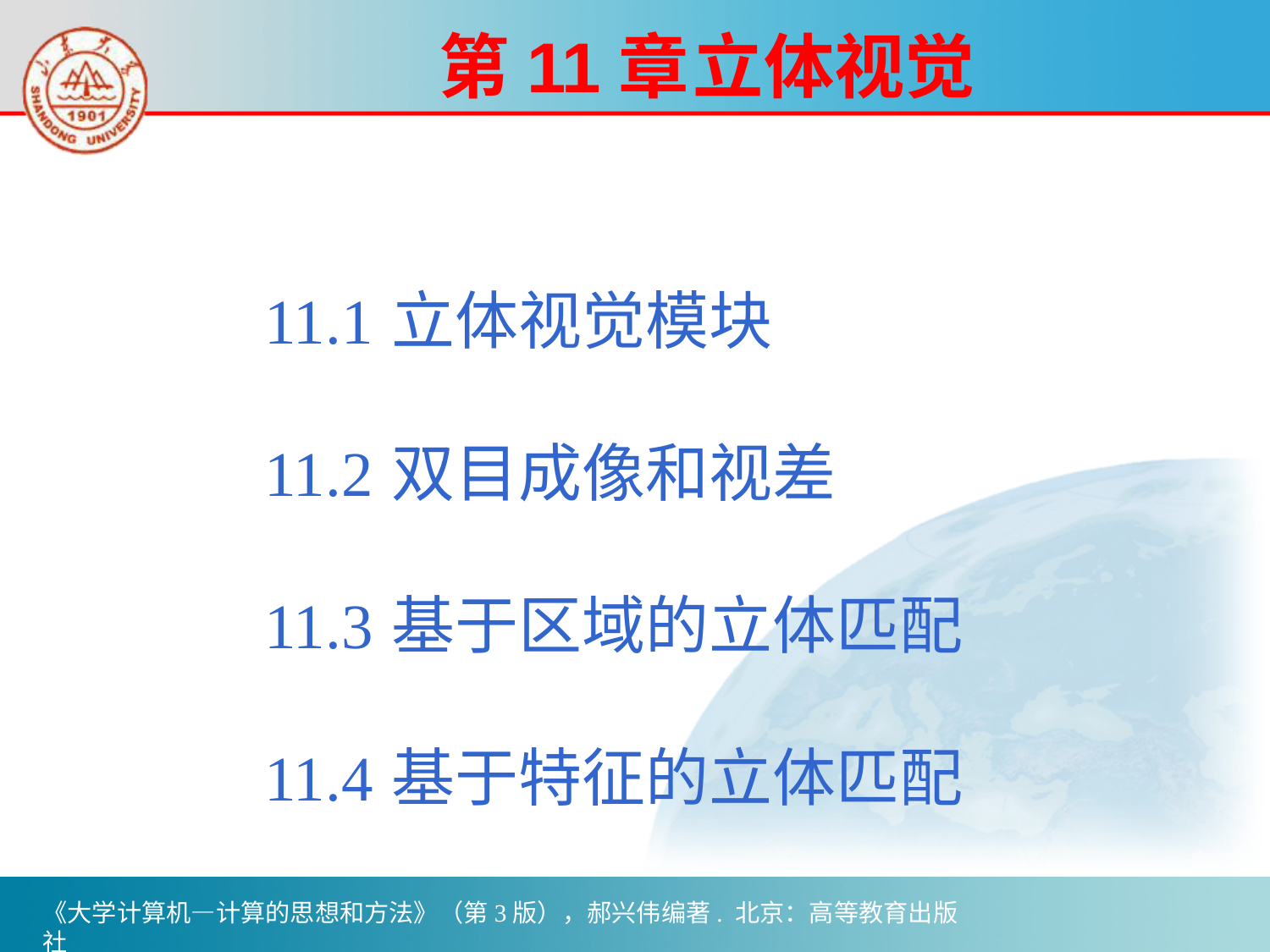

# 第11章	立体视觉
	11.1	立体视觉模块
	11.2	双目成像和视差
	11.3	基于区域的立体匹配
	11.4	基于特征的立体匹配
《大学计算机—计算的思想和方法》（第3版），郝兴伟编著. 北京：高等教育出版社
121